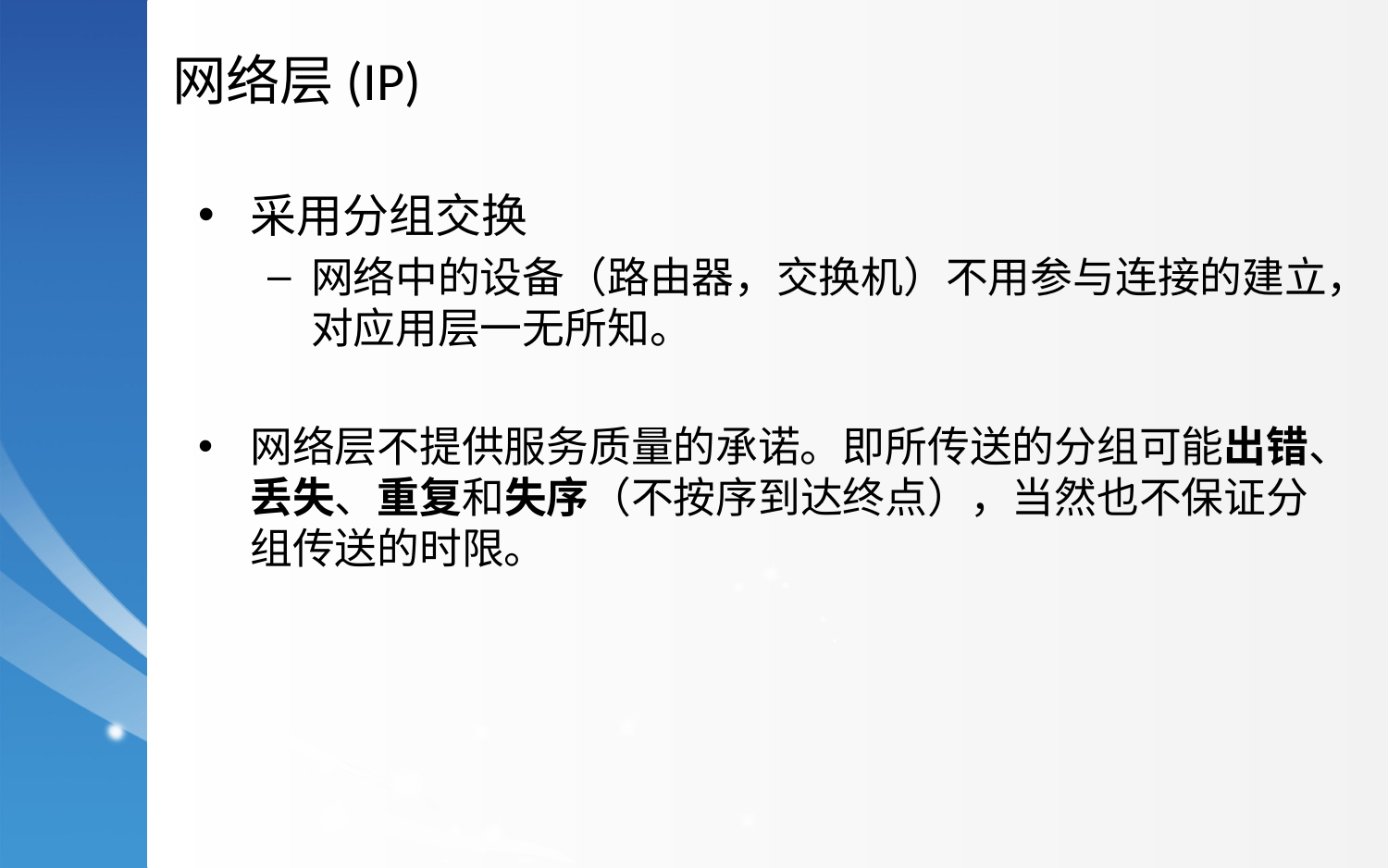

网络层(IP)
采用分组交换
网络中的设备（路由器，交换机）不用参与连接的建立，对应用层一无所知。

网络层不提供服务质量的承诺。即所传送的分组可能出错、丢失、重复和失序（不按序到达终点），当然也不保证分组传送的时限。